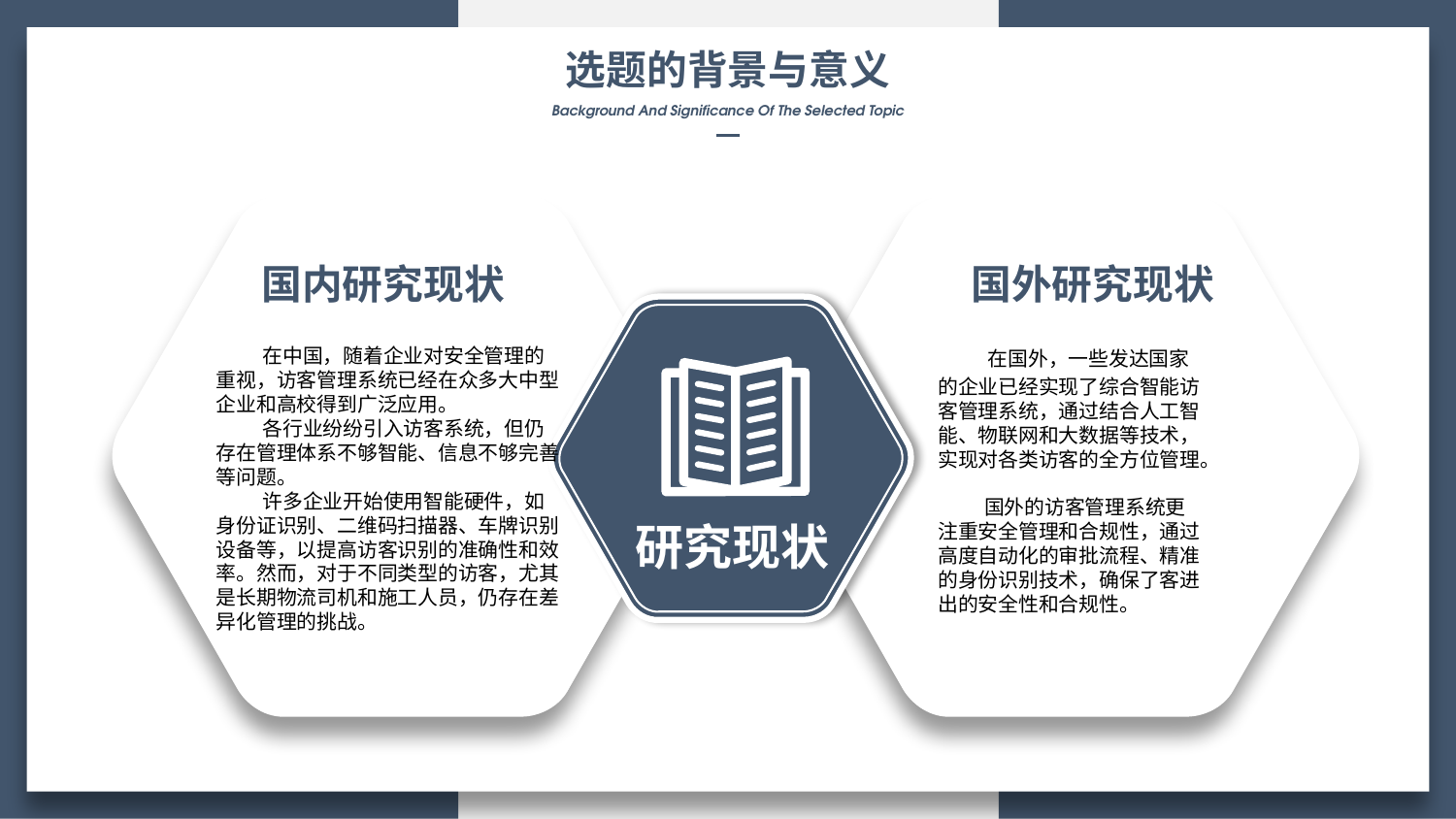

选题的背景与意义
Background And Significance Of The Selected Topic

国内研究现状
国外研究现状

     在国外，一些发达国家的企业已经实现了综合智能访客管理系统，通过结合人工智能、物联网和大数据等技术，实现对各类访客的全方位管理。

         国外的访客管理系统更注重安全管理和合规性，通过高度自动化的审批流程、精准的身份识别技术，确保了客进出的安全性和合规性。
         在中国，随着企业对安全管理的重视，访客管理系统已经在众多大中型企业和高校得到广泛应用。
         各行业纷纷引入访客系统，但仍存在管理体系不够智能、信息不够完善等问题。
         许多企业开始使用智能硬件，如身份证识别、二维码扫描器、车牌识别设备等，以提高访客识别的准确性和效率。然而，对于不同类型的访客，尤其是长期物流司机和施工人员，仍存在差异化管理的挑战。

研究现状